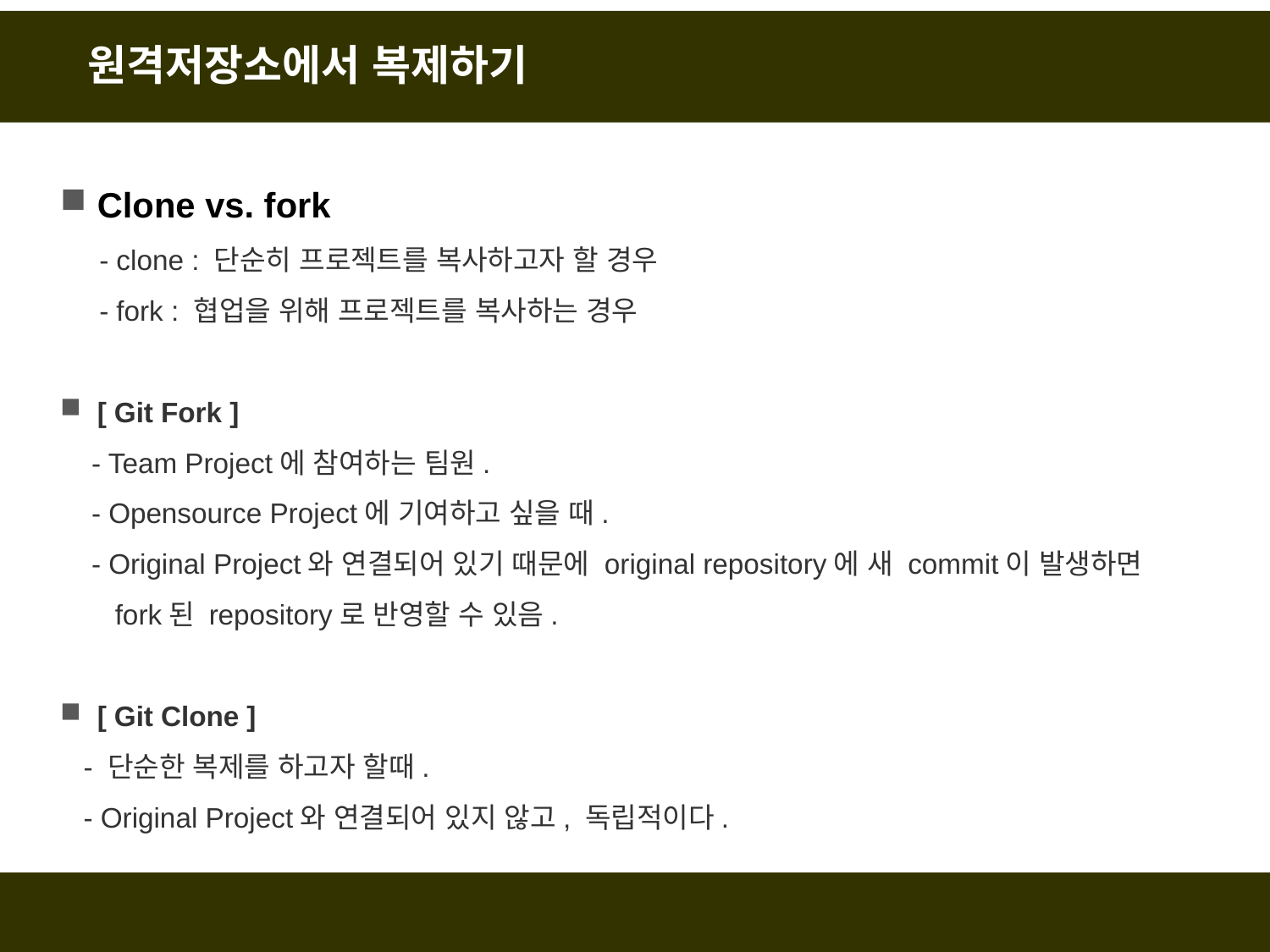

# 원격저장소에서 복제하기
Clone vs. fork
     - clone : 단순히 프로젝트를 복사하고자 할 경우
     - fork : 협업을 위해 프로젝트를 복사하는 경우

[ Git Fork ]
    - Team Project에 참여하는 팀원.
    - Opensource Project에 기여하고 싶을 때.
    - Original Project와 연결되어 있기 때문에 original repository에 새 commit이 발생하면
       fork된 repository로 반영할 수 있음.

[ Git Clone ]
   - 단순한 복제를 하고자 할때.
   - Original Project와 연결되어 있지 않고, 독립적이다.